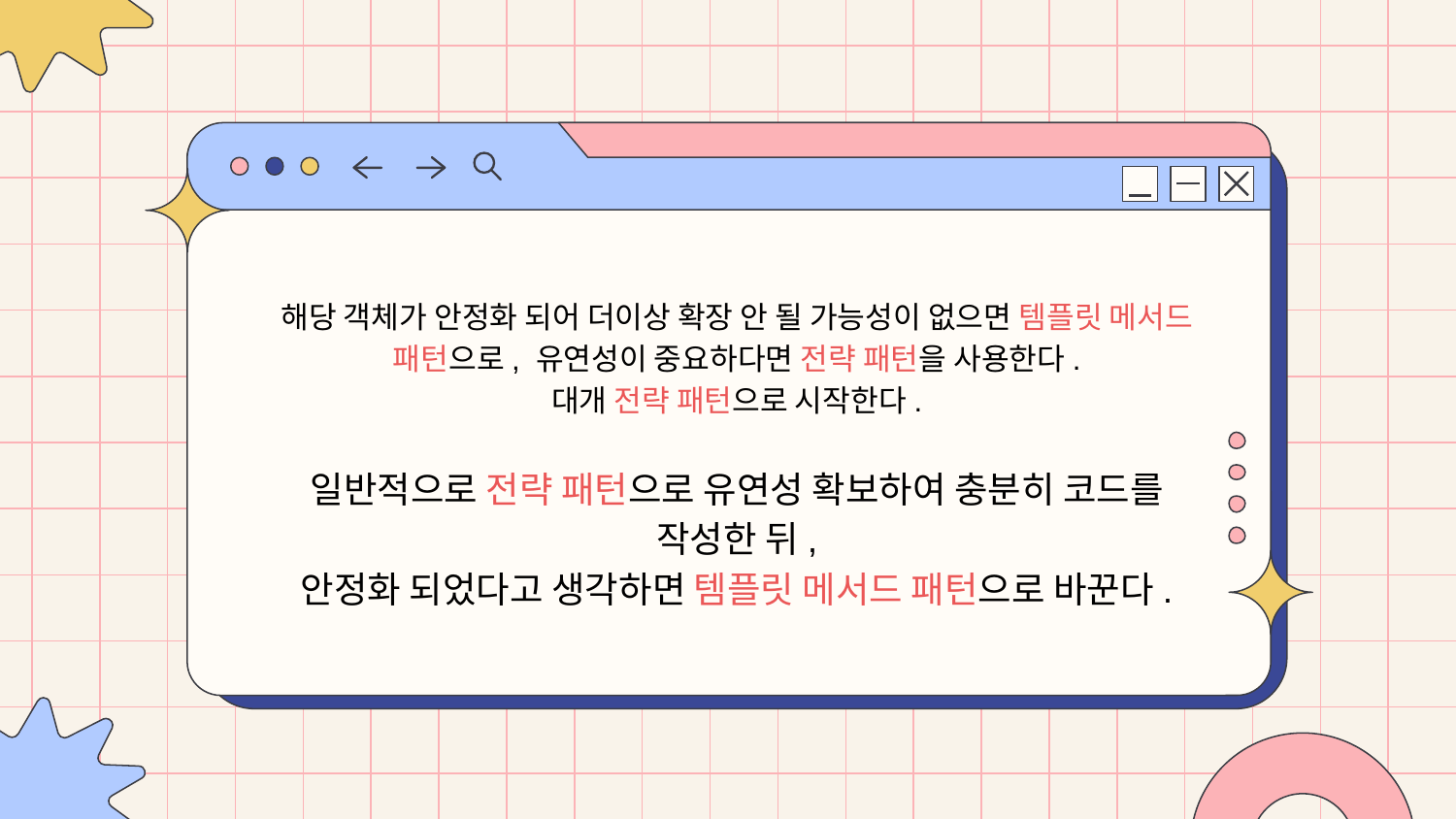

해당 객체가 안정화 되어 더이상 확장 안 될 가능성이 없으면 템플릿 메서드 패턴으로, 유연성이 중요하다면 전략 패턴을 사용한다.
대개 전략 패턴으로 시작한다.

일반적으로 전략 패턴으로 유연성 확보하여 충분히 코드를 작성한 뒤,
안정화 되었다고 생각하면 템플릿 메서드 패턴으로 바꾼다.